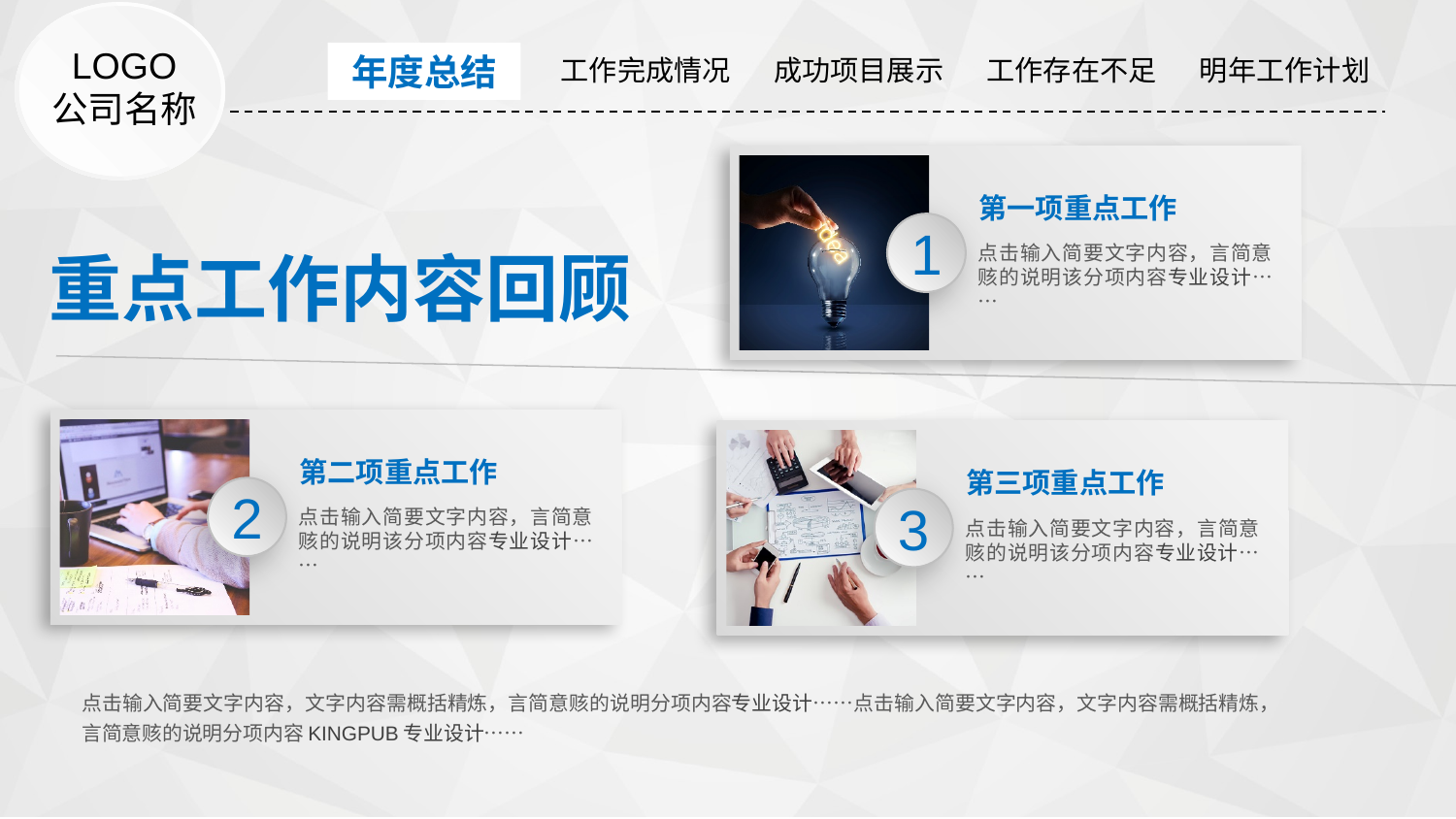

| 年度总结 | 工作完成情况 | 成功项目展示 | 工作存在不足 | 明年工作计划 |
| --- | --- | --- | --- | --- |

年度总结
LOGO
公司名称

第一项重点工作

1
重点工作内容回顾
点击输入简要文字内容，言简意赅的说明该分项内容专业设计……

第二项重点工作
第三项重点工作

2

3
点击输入简要文字内容，言简意赅的说明该分项内容专业设计……
点击输入简要文字内容，言简意赅的说明该分项内容专业设计……
点击输入简要文字内容，文字内容需概括精炼，言简意赅的说明分项内容专业设计……点击输入简要文字内容，文字内容需概括精炼，言简意赅的说明分项内容KINGPUB专业设计……